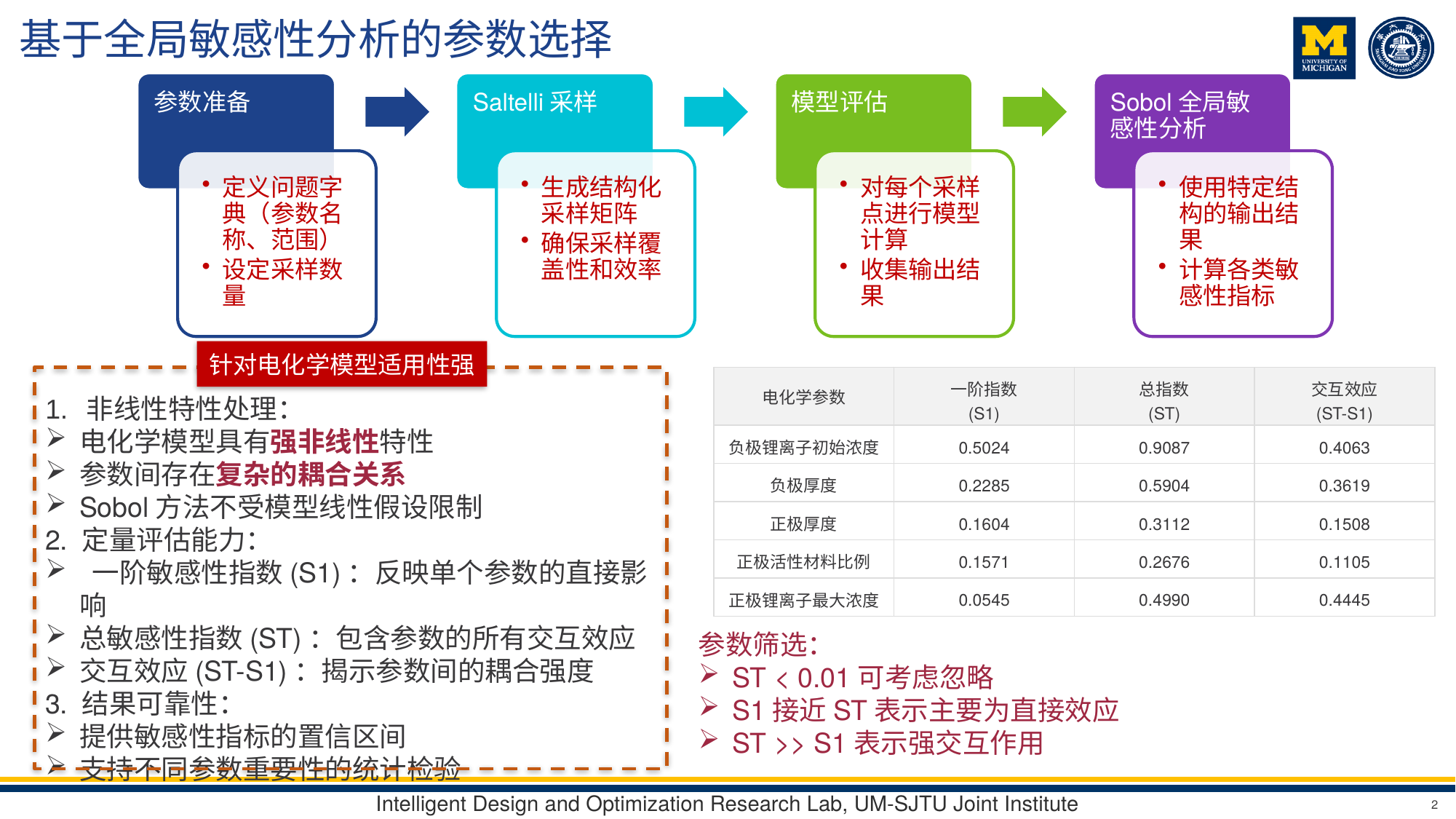

# 基于全局敏感性分析的参数选择
参数准备
定义问题字典（参数名称、范围）
设定采样数量

Saltelli采样
生成结构化采样矩阵
确保采样覆盖性和效率

模型评估
对每个采样点进行模型计算
收集输出结果

Sobol全局敏感性分析
使用特定结构的输出结果
计算各类敏感性指标
针对电化学模型适用性强
| 电化学参数 | 一阶指数 (S1) | 总指数 (ST) | 交互效应 (ST-S1) |
| --- | --- | --- | --- |
| 负极锂离子初始浓度 | 0.5024 | 0.9087 | 0.4063 |
| 负极厚度 | 0.2285 | 0.5904 | 0.3619 |
| 正极厚度 | 0.1604 | 0.3112 | 0.1508 |
| 正极活性材料比例 | 0.1571 | 0.2676 | 0.1105 |
| 正极锂离子最大浓度 | 0.0545 | 0.4990 | 0.4445 |

非线性特性处理：
电化学模型具有强非线性特性
参数间存在复杂的耦合关系
Sobol方法不受模型线性假设限制
2. 定量评估能力：
 一阶敏感性指数(S1)：反映单个参数的直接影响
总敏感性指数(ST)：包含参数的所有交互效应
交互效应(ST-S1)：揭示参数间的耦合强度
3. 结果可靠性：
提供敏感性指标的置信区间
支持不同参数重要性的统计检验
参数筛选：
ST < 0.01可考虑忽略
S1接近ST表示主要为直接效应
ST >> S1表示强交互作用